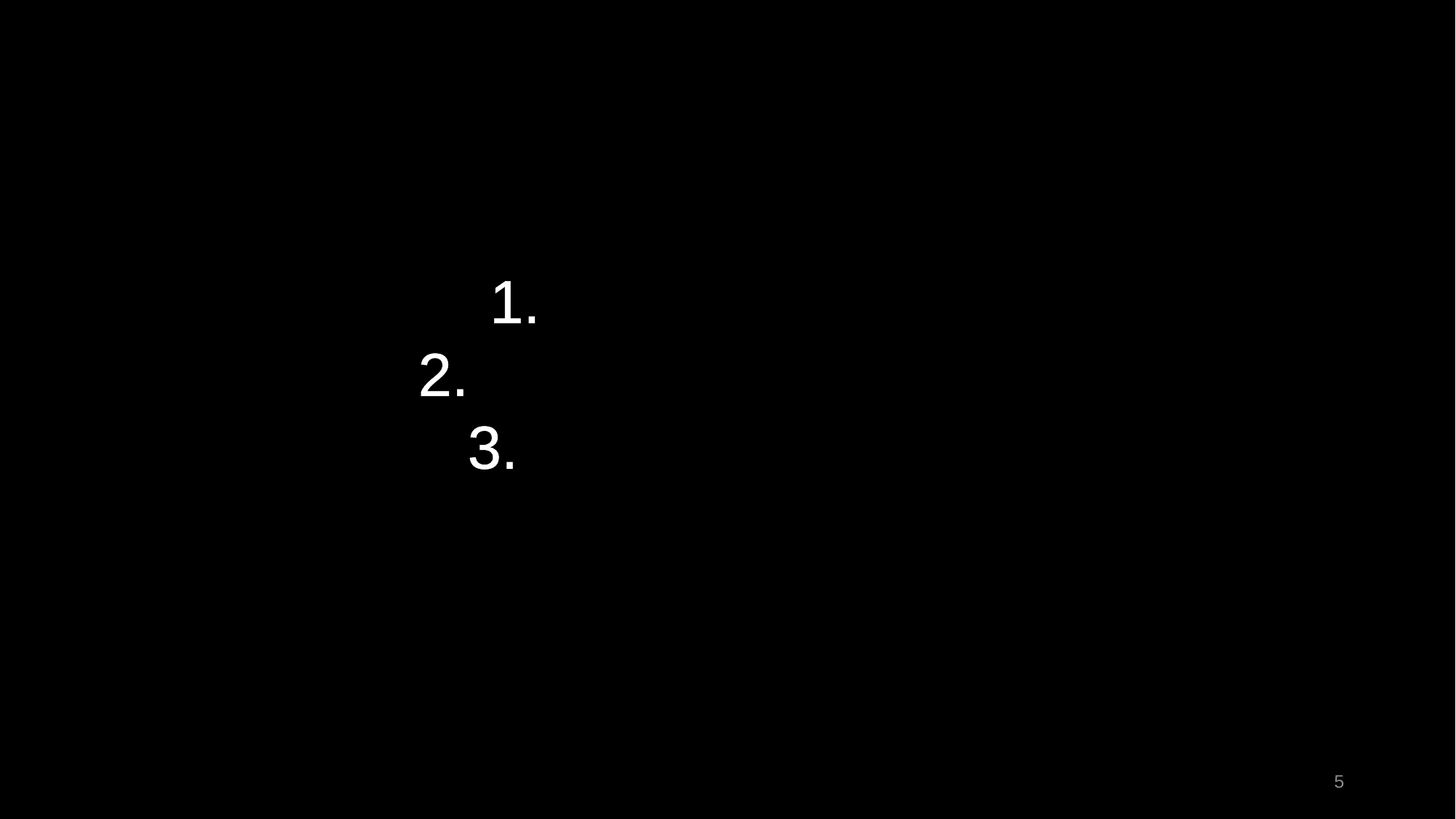

git 기초 명령어
git branch 활용 방법
github 활용 방법

5